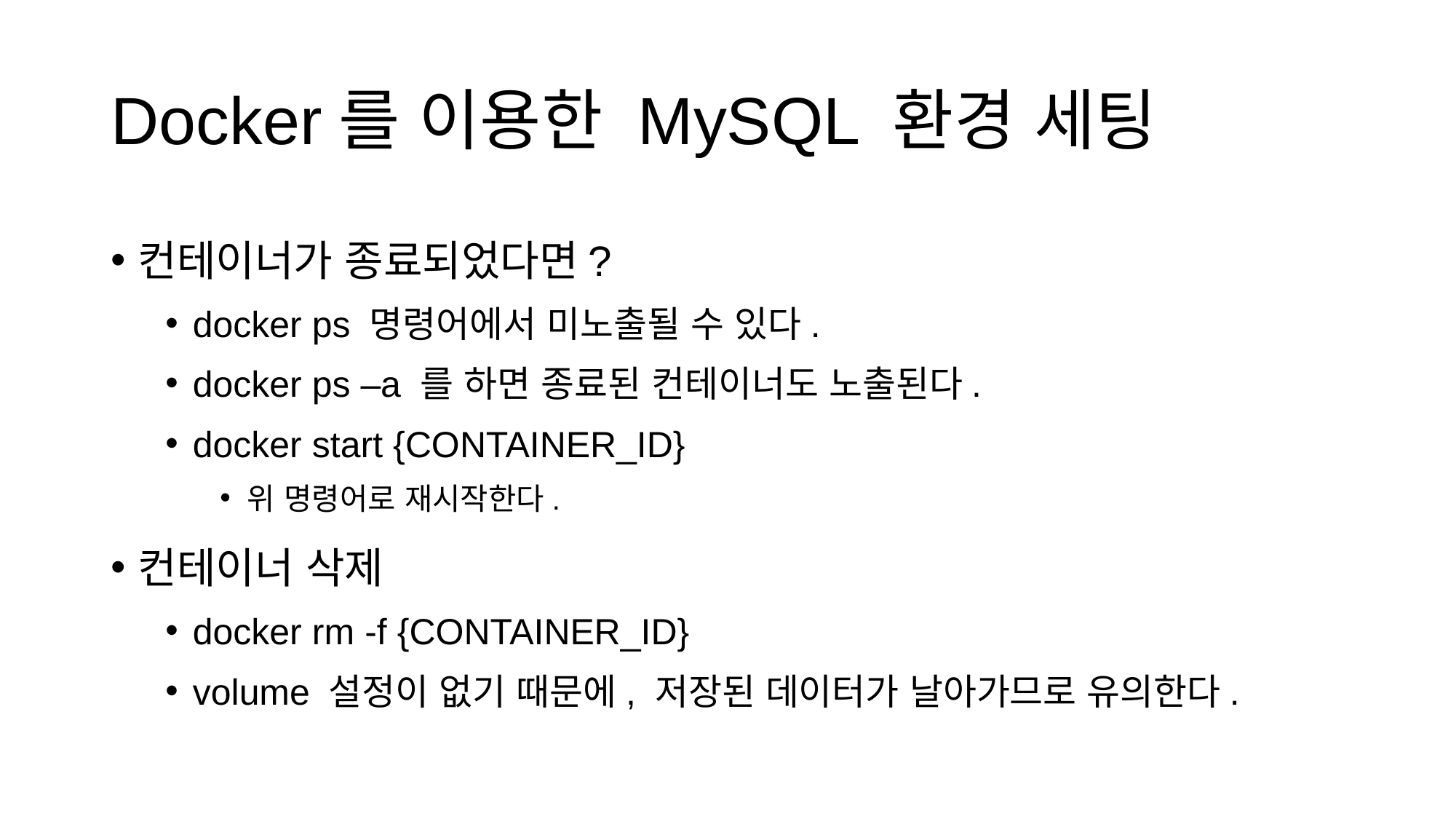

# Docker를 이용한 MySQL 환경 세팅
컨테이너가 종료되었다면?
docker ps 명령어에서 미노출될 수 있다.
docker ps –a 를 하면 종료된 컨테이너도 노출된다.
docker start {CONTAINER_ID}
위 명령어로 재시작한다.
컨테이너 삭제
docker rm -f {CONTAINER_ID}
volume 설정이 없기 때문에, 저장된 데이터가 날아가므로 유의한다.